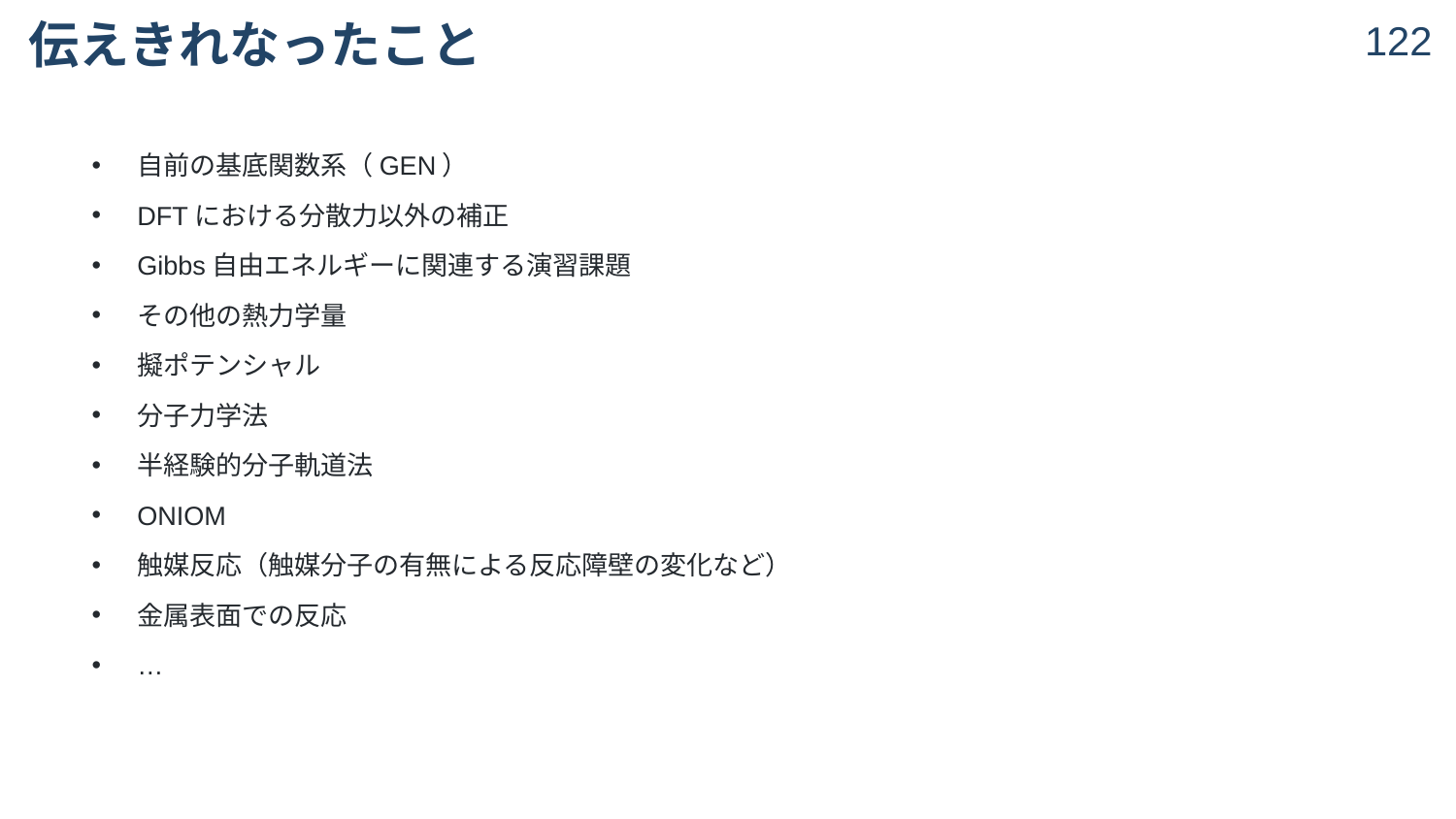

# 伝えきれなったこと
122
自前の基底関数系（GEN）
DFTにおける分散力以外の補正
Gibbs自由エネルギーに関連する演習課題
その他の熱力学量
擬ポテンシャル
分子力学法
半経験的分子軌道法
ONIOM
触媒反応（触媒分子の有無による反応障壁の変化など）
金属表面での反応
…